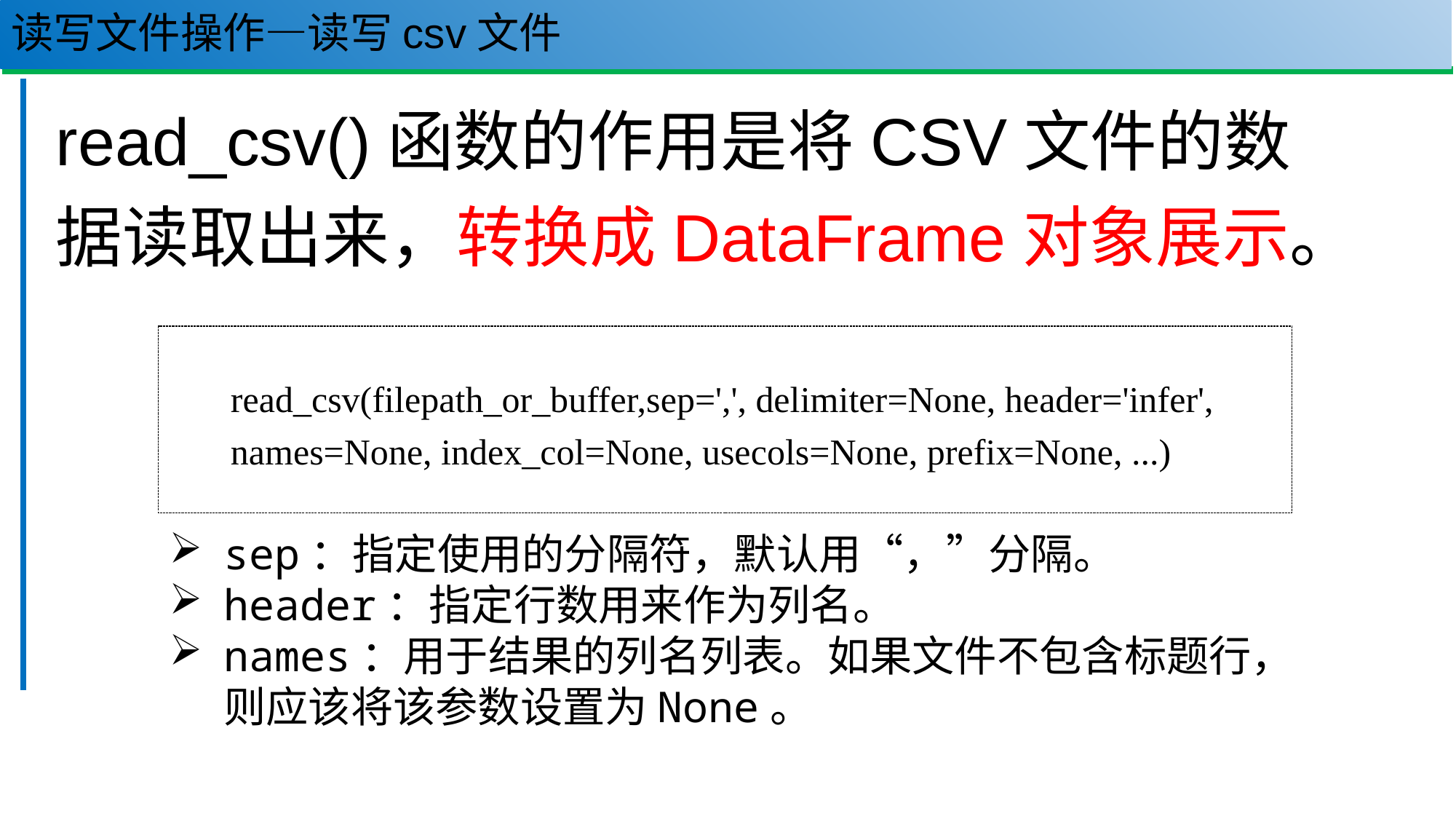

# 读写文件操作—读写csv文件
87
read_csv()函数的作用是将CSV文件的数据读取出来，转换成DataFrame对象展示。

read_csv(filepath_or_buffer,sep=',', delimiter=None, header='infer', names=None, index_col=None, usecols=None, prefix=None, ...)
sep：指定使用的分隔符，默认用“，”分隔。
header：指定行数用来作为列名。
names：用于结果的列名列表。如果文件不包含标题行，则应该将该参数设置为None。